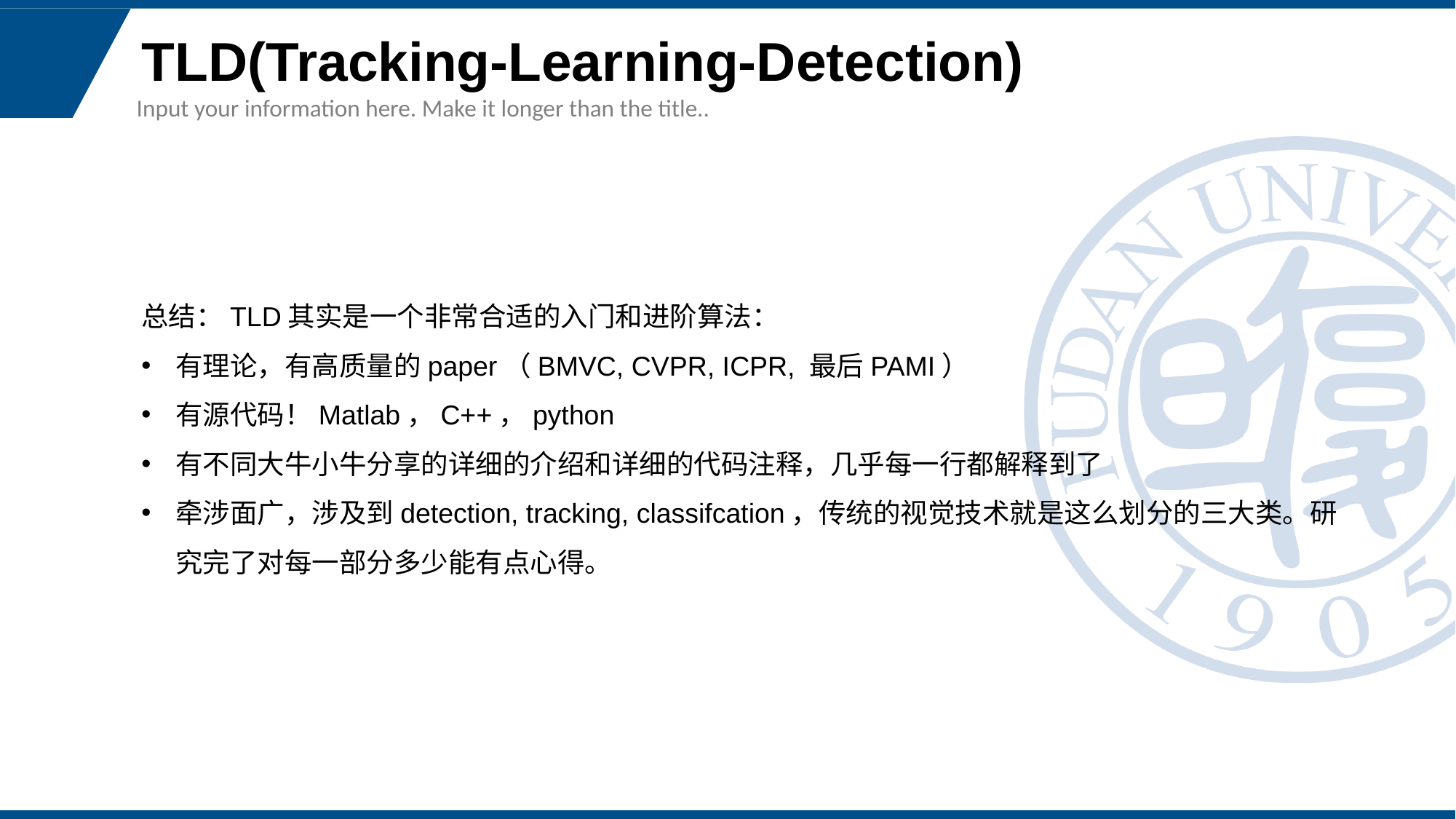

# TLD(Tracking-Learning-Detection)
Input your information here. Make it longer than the title..
总结：TLD其实是一个非常合适的入门和进阶算法：
有理论，有高质量的paper（BMVC, CVPR, ICPR, 最后PAMI）
有源代码！Matlab，C++，python
有不同大牛小牛分享的详细的介绍和详细的代码注释，几乎每一行都解释到了
牵涉面广，涉及到detection, tracking, classifcation，传统的视觉技术就是这么划分的三大类。研究完了对每一部分多少能有点心得。